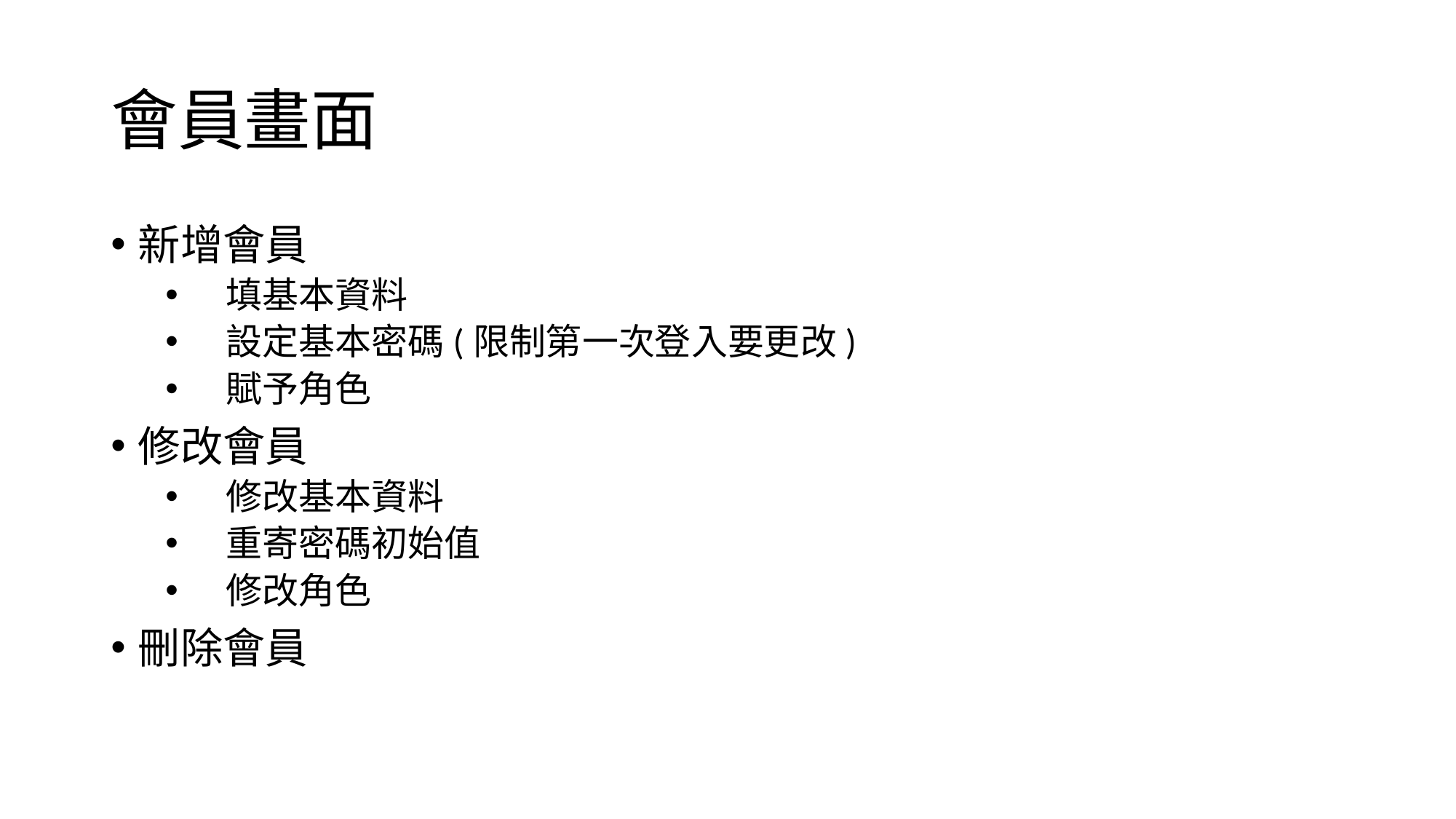

# 會員畫面
新增會員
   填基本資料
   設定基本密碼(限制第一次登入要更改)
   賦予角色
修改會員
   修改基本資料
   重寄密碼初始值
   修改角色
刪除會員